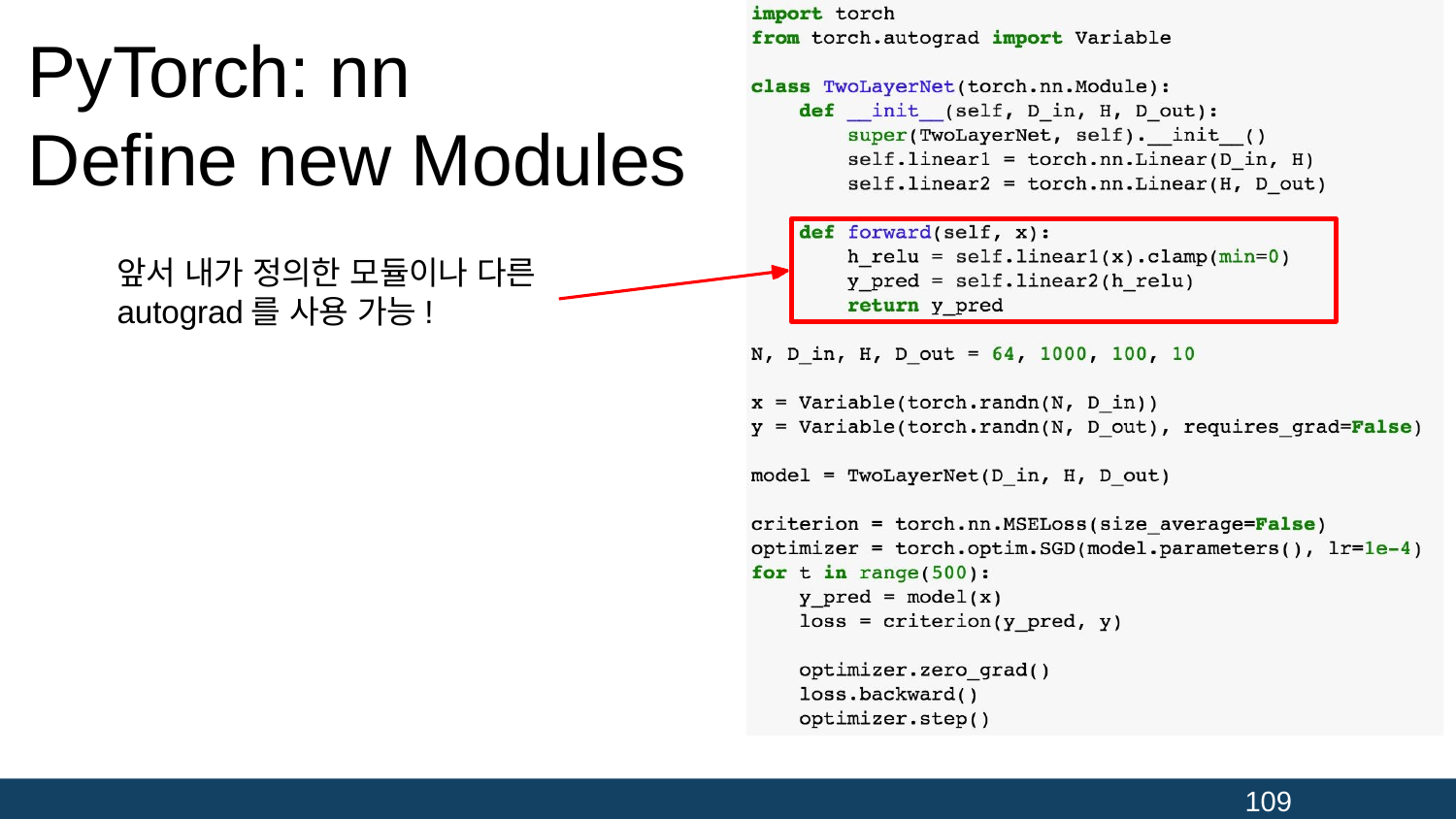

# PyTorch: nn
Define new Modules
앞서 내가 정의한 모듈이나 다른 autograd를 사용 가능!